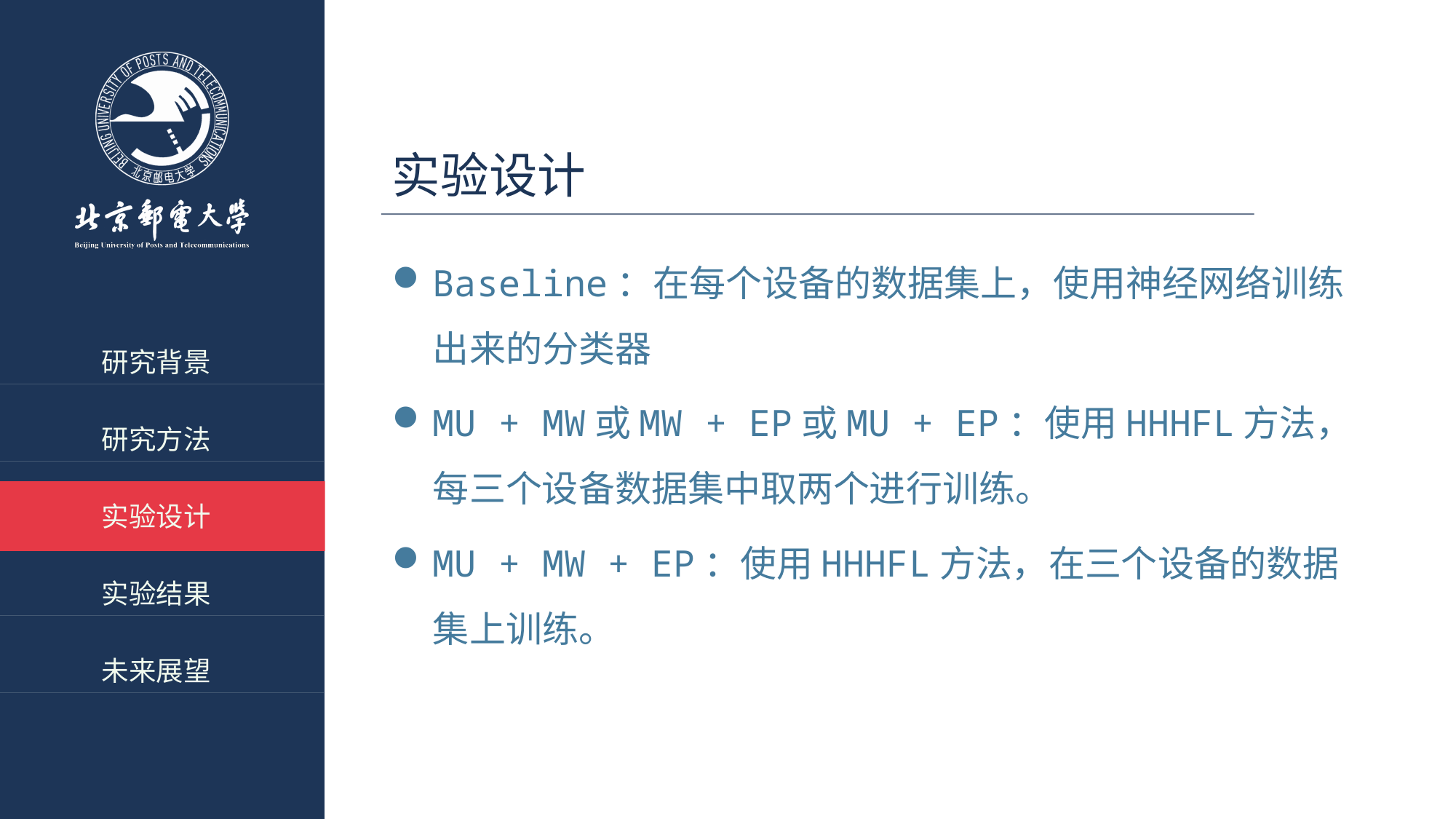

# 实验设计
Baseline：在每个设备的数据集上，使用神经网络训练出来的分类器
MU + MW或MW + EP或MU + EP：使用HHHFL方法，每三个设备数据集中取两个进行训练。
MU + MW + EP：使用HHHFL方法，在三个设备的数据集上训练。